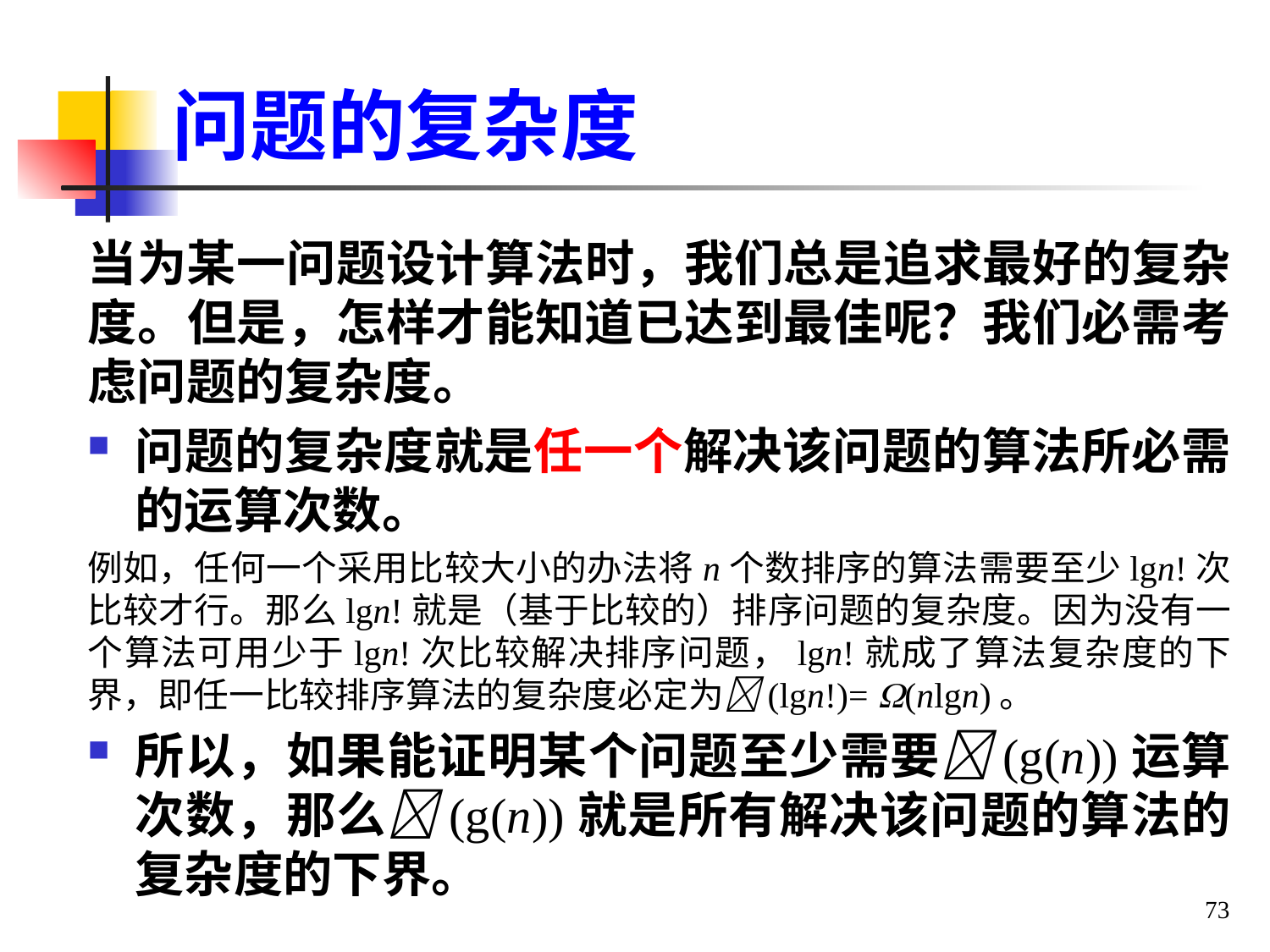

# 问题的复杂度
当为某一问题设计算法时，我们总是追求最好的复杂度。但是，怎样才能知道已达到最佳呢？我们必需考虑问题的复杂度。
问题的复杂度就是任一个解决该问题的算法所必需的运算次数。
例如，任何一个采用比较大小的办法将n个数排序的算法需要至少lgn!次比较才行。那么lgn!就是（基于比较的）排序问题的复杂度。因为没有一个算法可用少于lgn!次比较解决排序问题，lgn!就成了算法复杂度的下界，即任一比较排序算法的复杂度必定为Ω(lgn!)= Ω(nlgn)。
所以，如果能证明某个问题至少需要Ω(g(n))运算次数，那么Ω(g(n))就是所有解决该问题的算法的复杂度的下界。
73